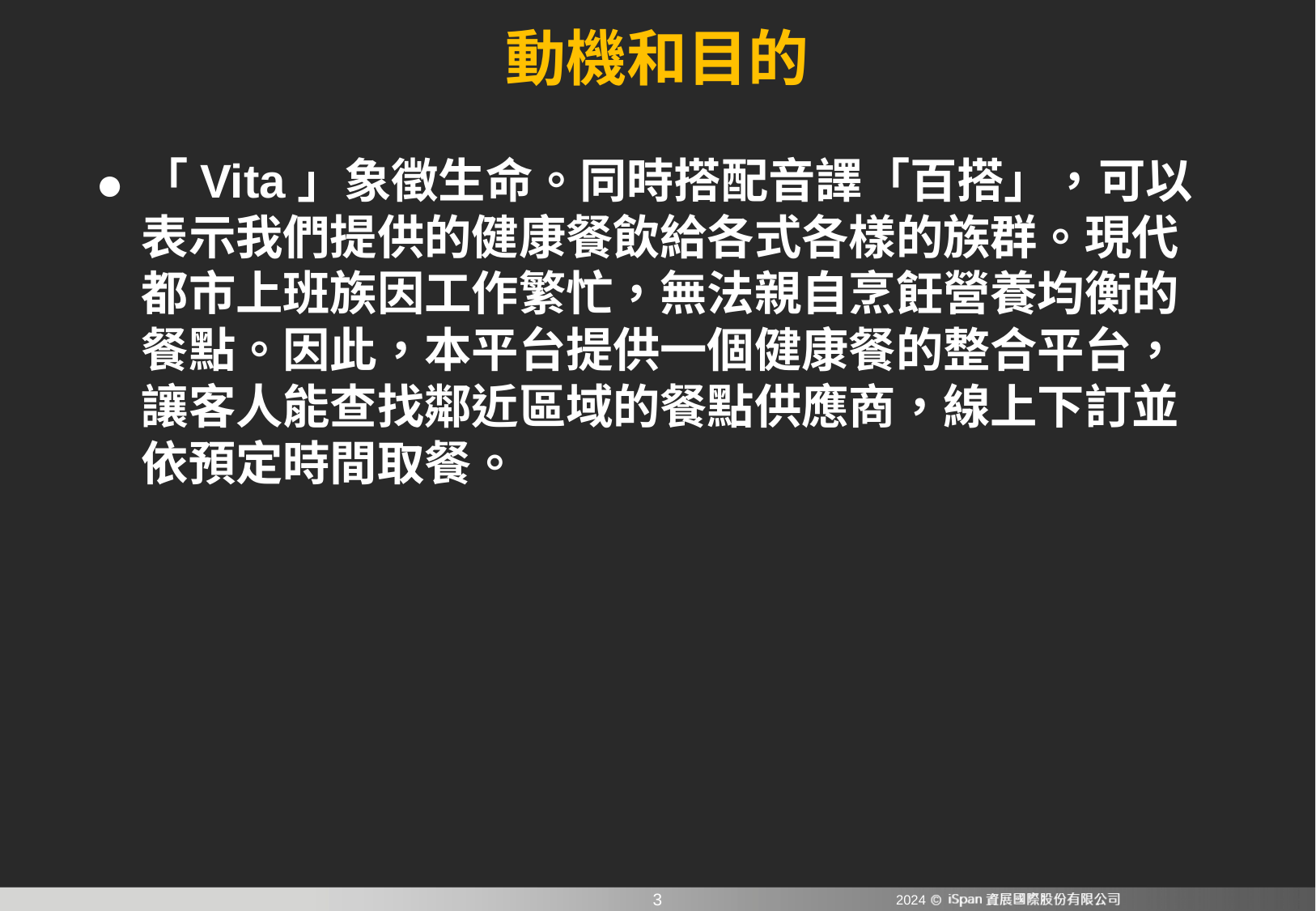

動機和目的
「Vita」象徵生命。同時搭配音譯「百搭」，可以表示我們提供的健康餐飲給各式各樣的族群。現代都市上班族因工作繁忙，無法親自烹飪營養均衡的餐點。因此，本平台提供一個健康餐的整合平台，讓客人能查找鄰近區域的餐點供應商，線上下訂並依預定時間取餐。

2024